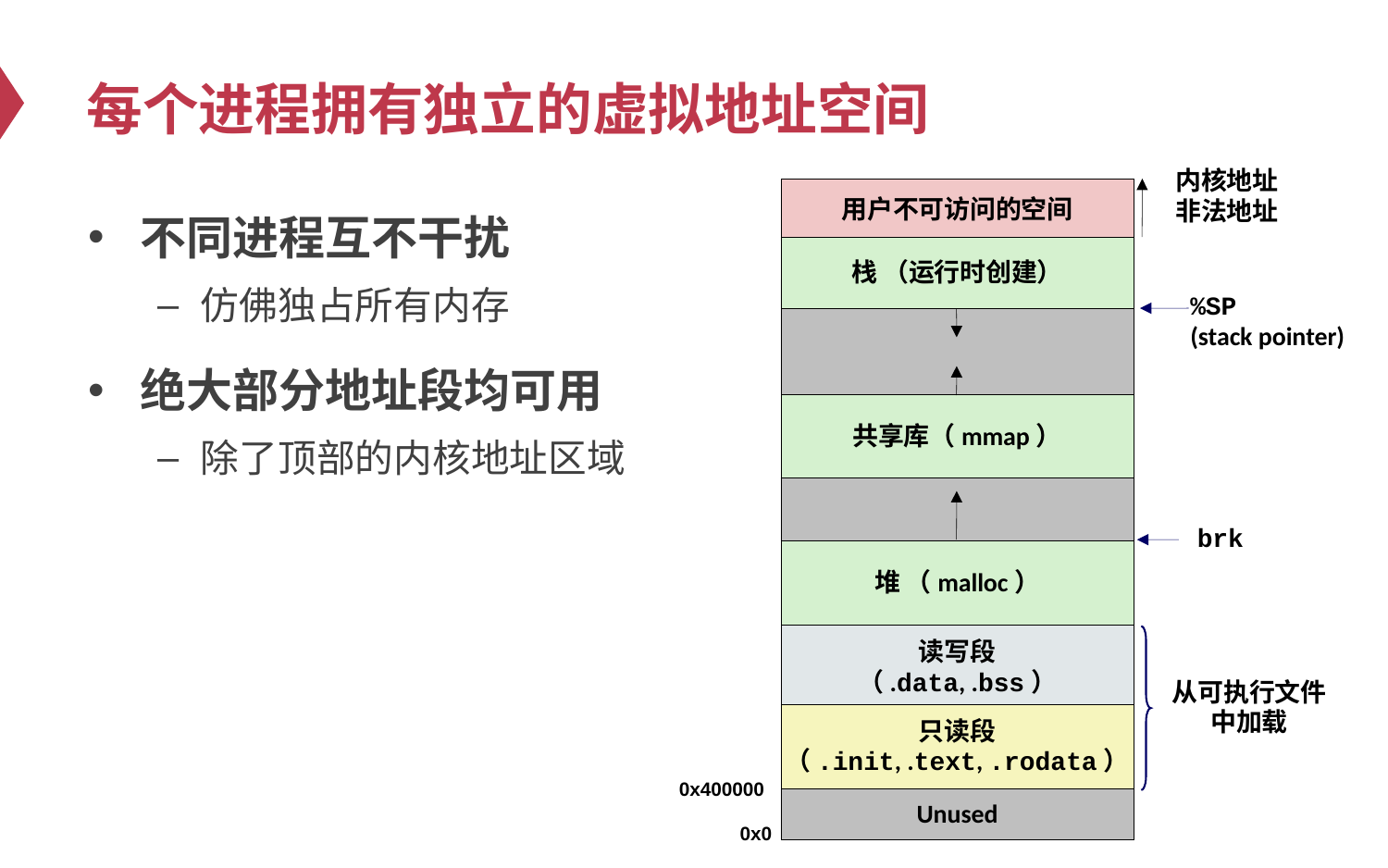

# 每个进程拥有独立的虚拟地址空间
内核地址
非法地址

用户不可访问的空间
不同进程互不干扰
仿佛独占所有内存
绝大部分地址段均可用
除了顶部的内核地址区域
栈 （运行时创建）

%SP
(stack pointer)

共享库（mmap）

brk

堆 （malloc）
读写段
（.data, .bss）

从可执行文件
中加载
只读段
（.init, .text, .rodata）
0x400000
Unused
0x0